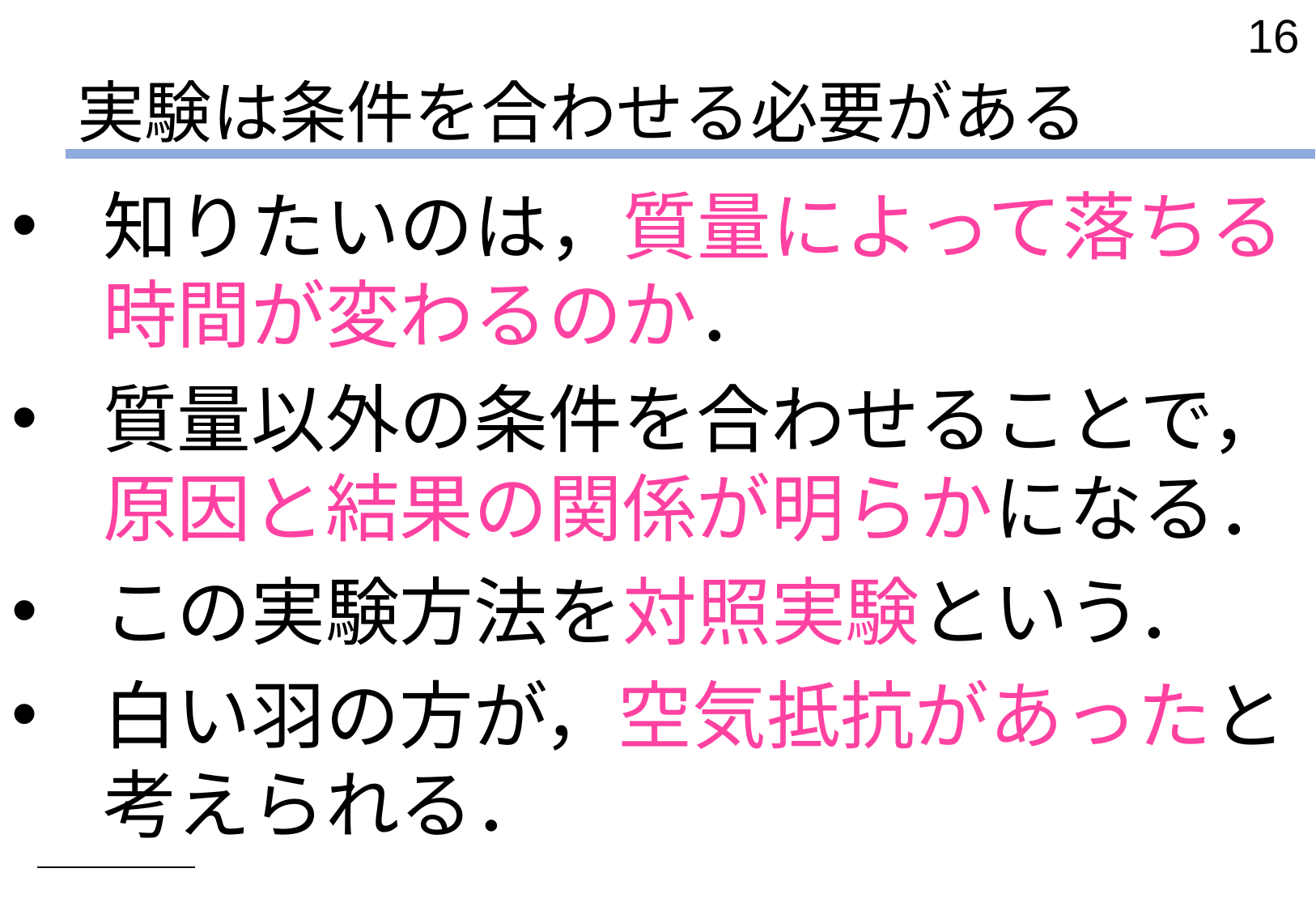

16
# 実験は条件を合わせる必要がある
知りたいのは，質量によって落ちる時間が変わるのか．
質量以外の条件を合わせることで，原因と結果の関係が明らかになる．
この実験方法を対照実験という．
白い羽の方が，空気抵抗があったと考えられる．